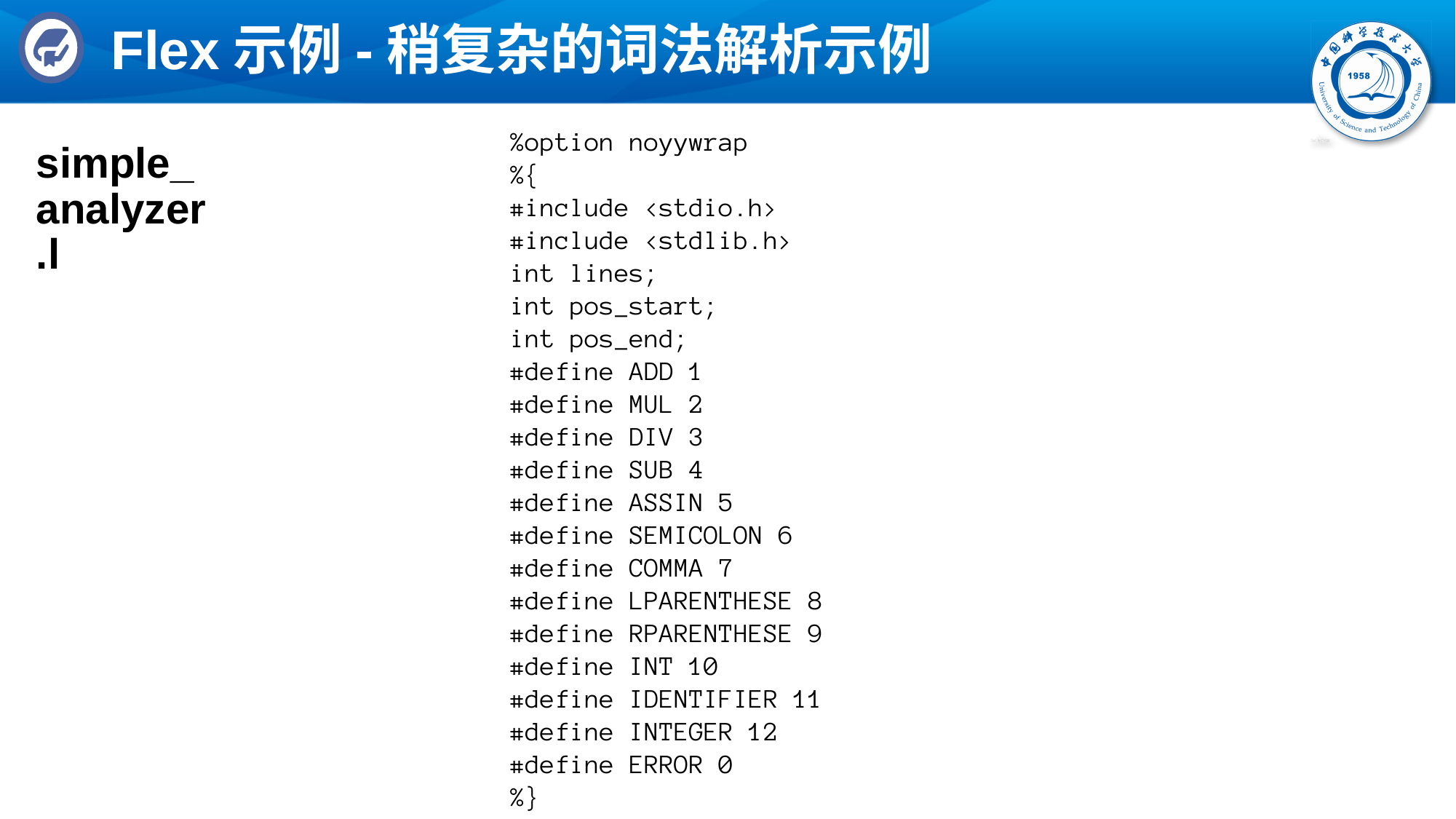

# Flex示例-稍复杂的词法解析示例
%option noyywrap
%{
#include <stdio.h>
#include <stdlib.h>
int lines;
int pos_start;
int pos_end;
#define ADD 1
#define MUL 2
#define DIV 3
#define SUB 4
#define ASSIN 5
#define SEMICOLON 6
#define COMMA 7
#define LPARENTHESE 8
#define RPARENTHESE 9
#define INT 10
#define IDENTIFIER 11
#define INTEGER 12
#define ERROR 0
%}

simple_analyzer.l